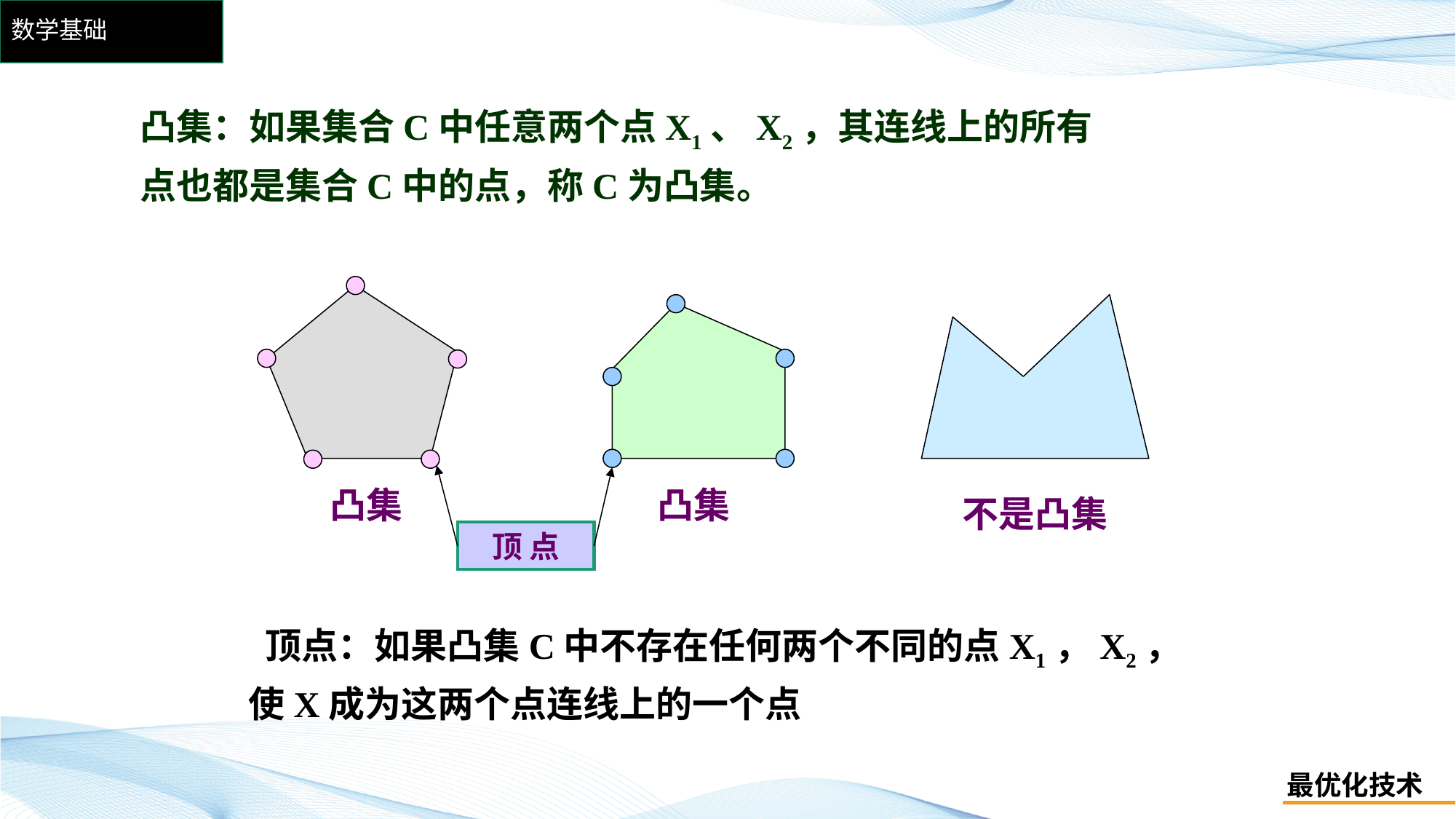

# 数学基础

凸集：如果集合C中任意两个点X1、X2，其连线上的所有点也都是集合C中的点，称C为凸集。

顶 点
凸集
凸集
不是凸集
 顶点：如果凸集C中不存在任何两个不同的点X1，X2，使X成为这两个点连线上的一个点